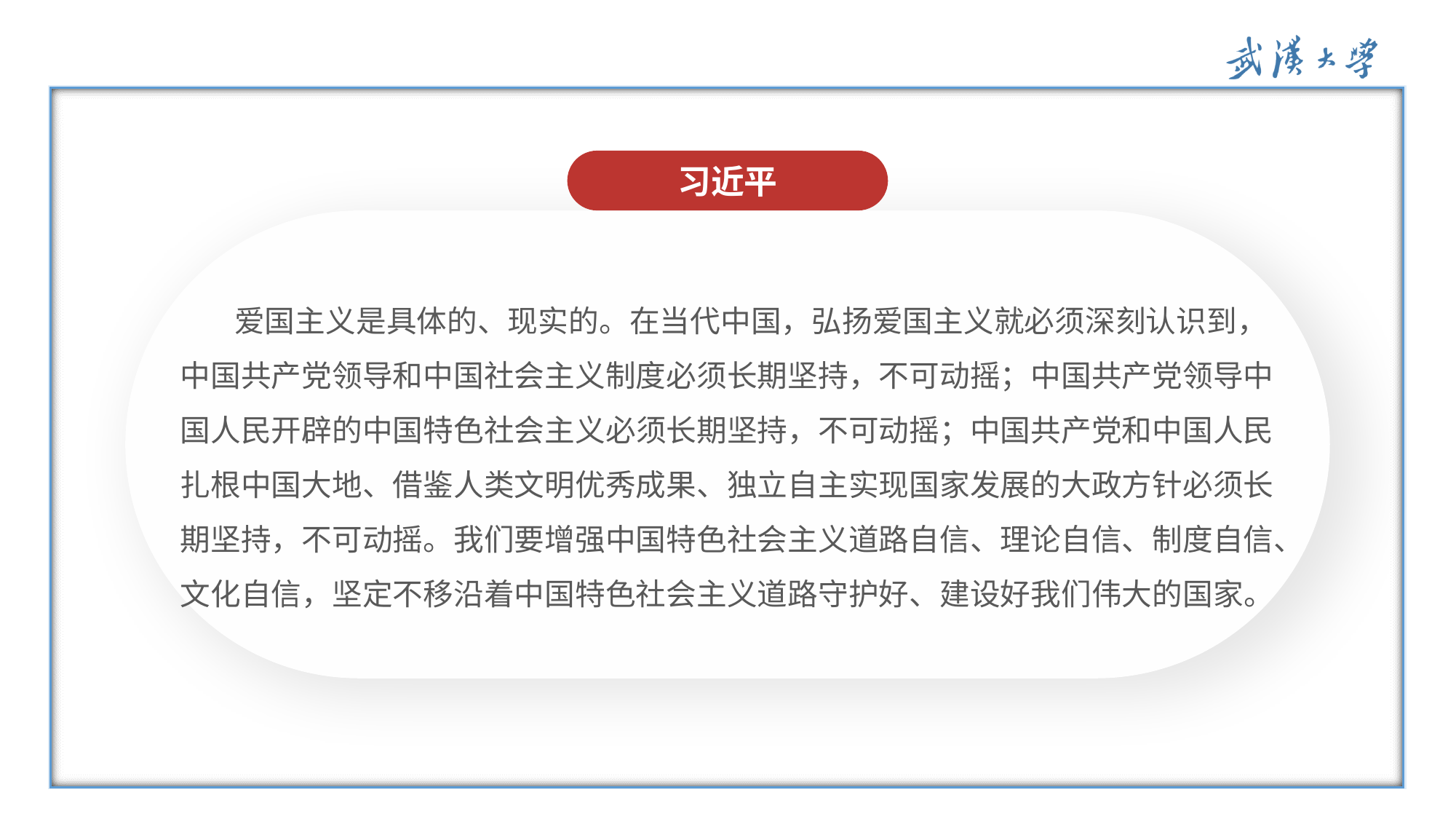

习近平

       爱国主义是具体的、现实的。在当代中国，弘扬爱国主义就必须深刻认识到，中国共产党领导和中国社会主义制度必须长期坚持，不可动摇；中国共产党领导中国人民开辟的中国特色社会主义必须长期坚持，不可动摇；中国共产党和中国人民扎根中国大地、借鉴人类文明优秀成果、独立自主实现国家发展的大政方针必须长期坚持，不可动摇。我们要增强中国特色社会主义道路自信、理论自信、制度自信、文化自信，坚定不移沿着中国特色社会主义道路守护好、建设好我们伟大的国家。